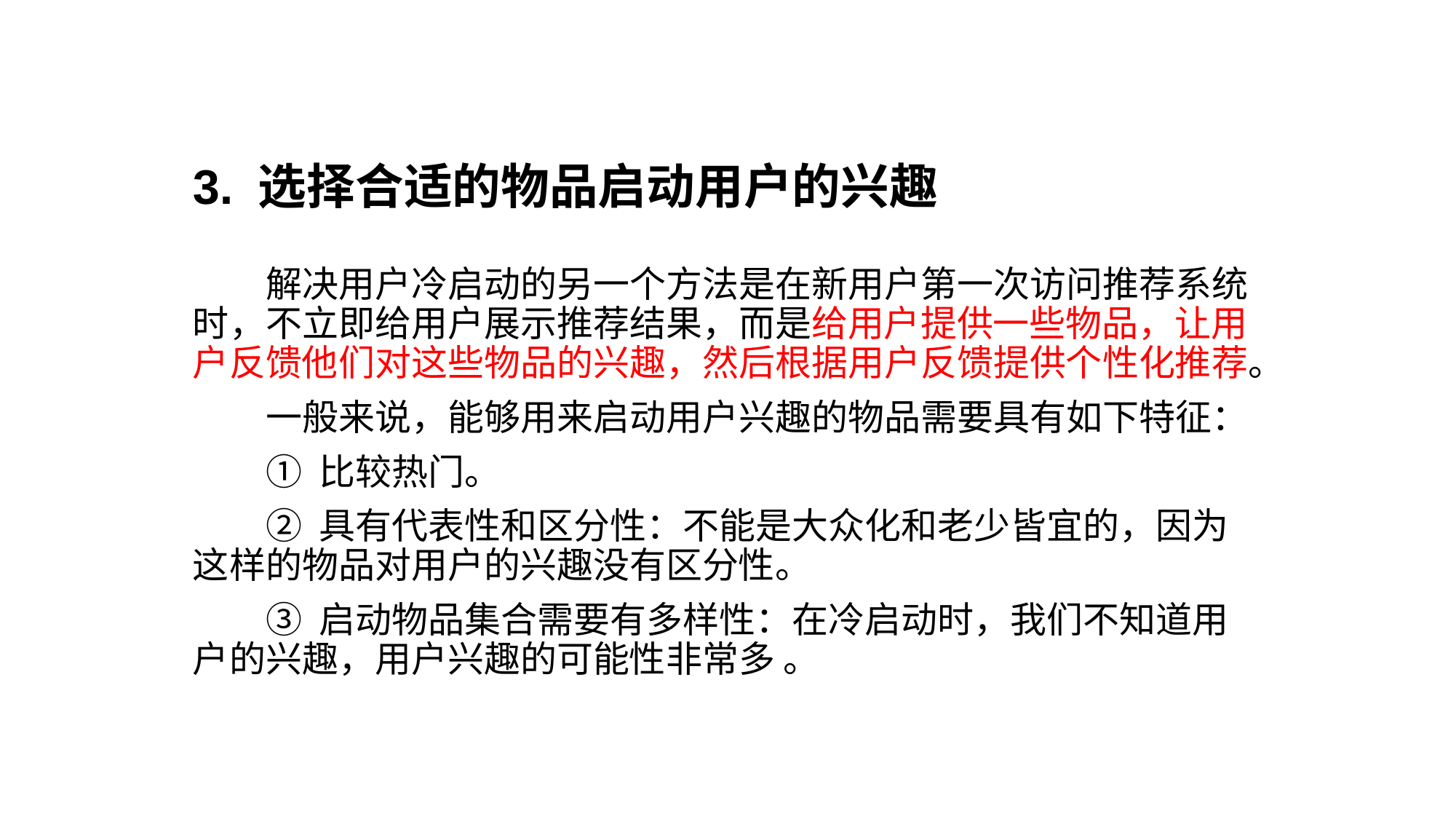

# 3. 选择合适的物品启动用户的兴趣
解决用户冷启动的另一个方法是在新用户第一次访问推荐系统时，不立即给用户展示推荐结果，而是给用户提供一些物品，让用户反馈他们对这些物品的兴趣，然后根据用户反馈提供个性化推荐。
一般来说，能够用来启动用户兴趣的物品需要具有如下特征：
① 比较热门。
② 具有代表性和区分性：不能是大众化和老少皆宜的，因为这样的物品对用户的兴趣没有区分性。
③ 启动物品集合需要有多样性：在冷启动时，我们不知道用户的兴趣，用户兴趣的可能性非常多 。